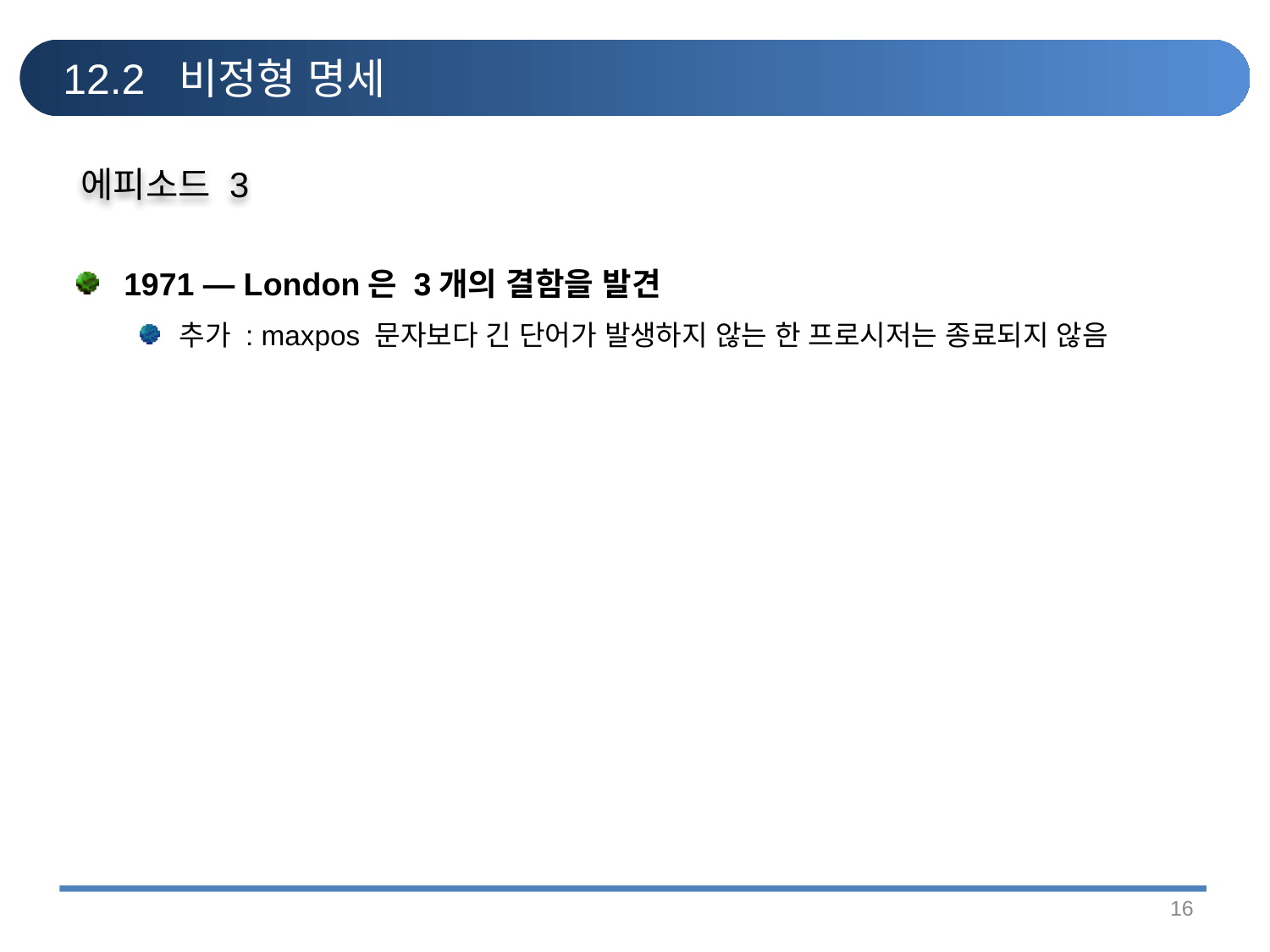

# 12.2  비정형 명세
에피소드 3
1971 — London은 3개의 결함을 발견
추가 : maxpos 문자보다 긴 단어가 발생하지 않는 한 프로시저는 종료되지 않음
16